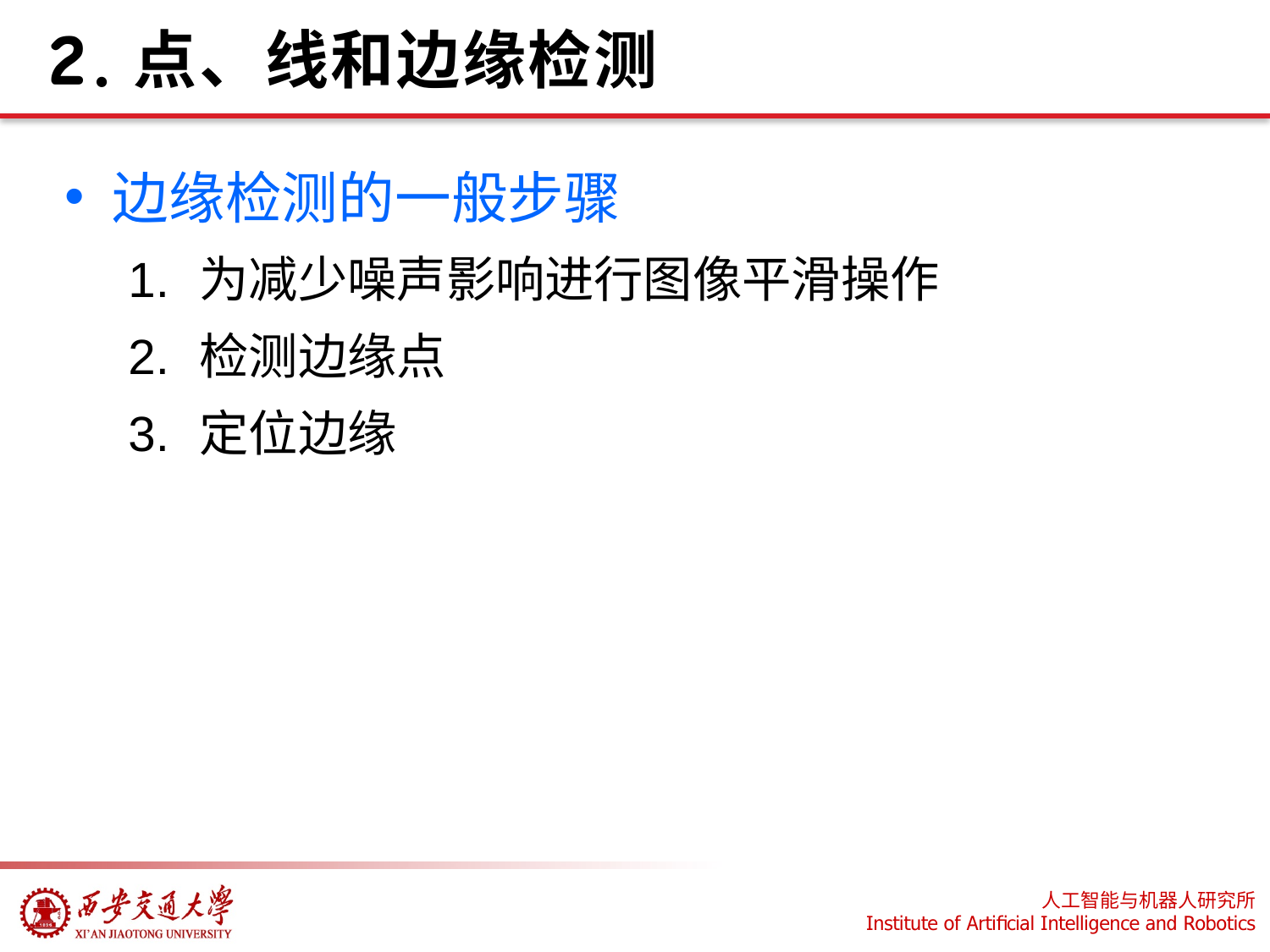

# 2.点、线和边缘检测
边缘检测的一般步骤
为减少噪声影响进行图像平滑操作
检测边缘点
定位边缘